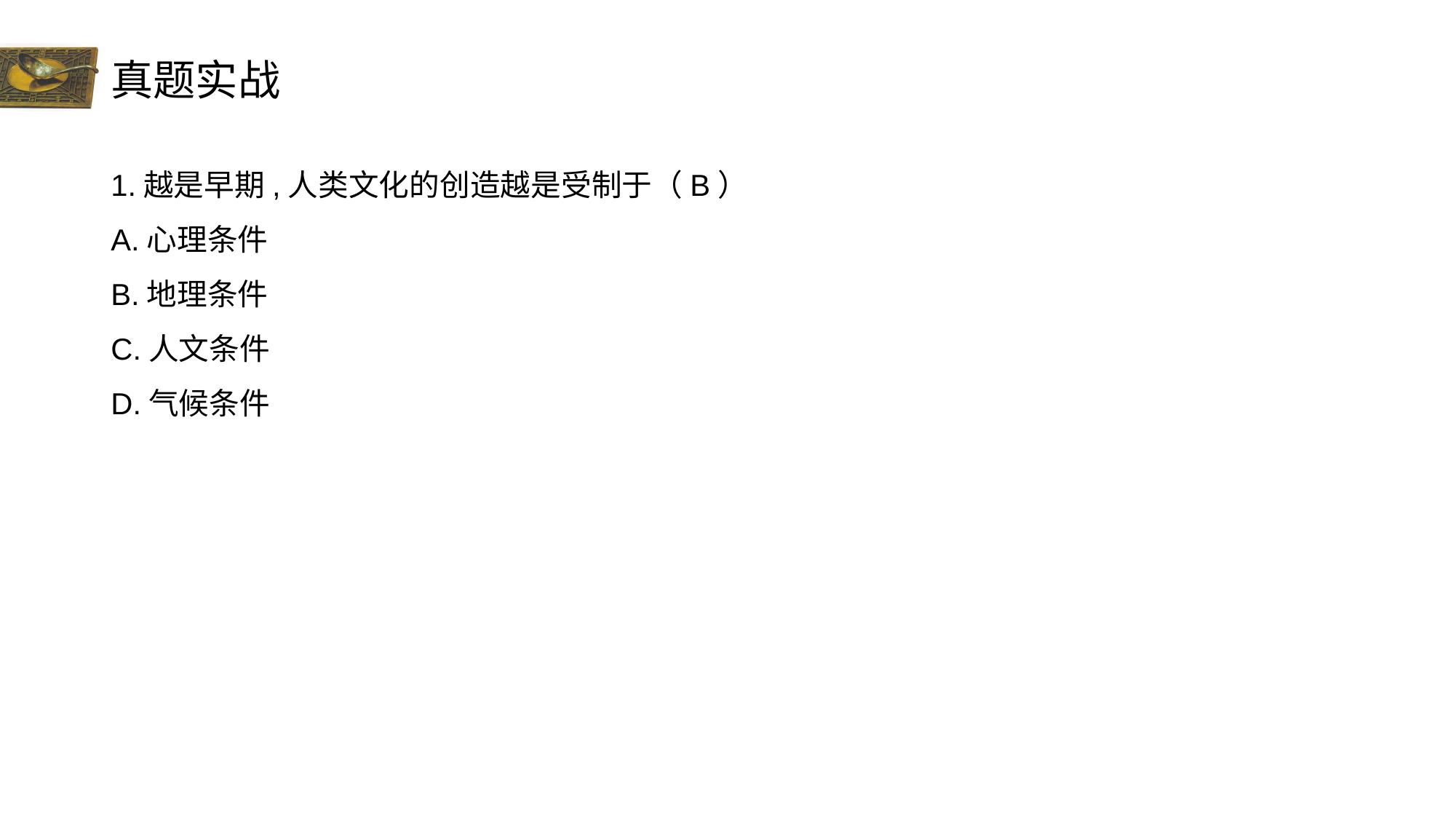

# 真题实战
1.越是早期,人类文化的创造越是受制于（B）
A.心理条件
B.地理条件
C.人文条件
D.气候条件

9